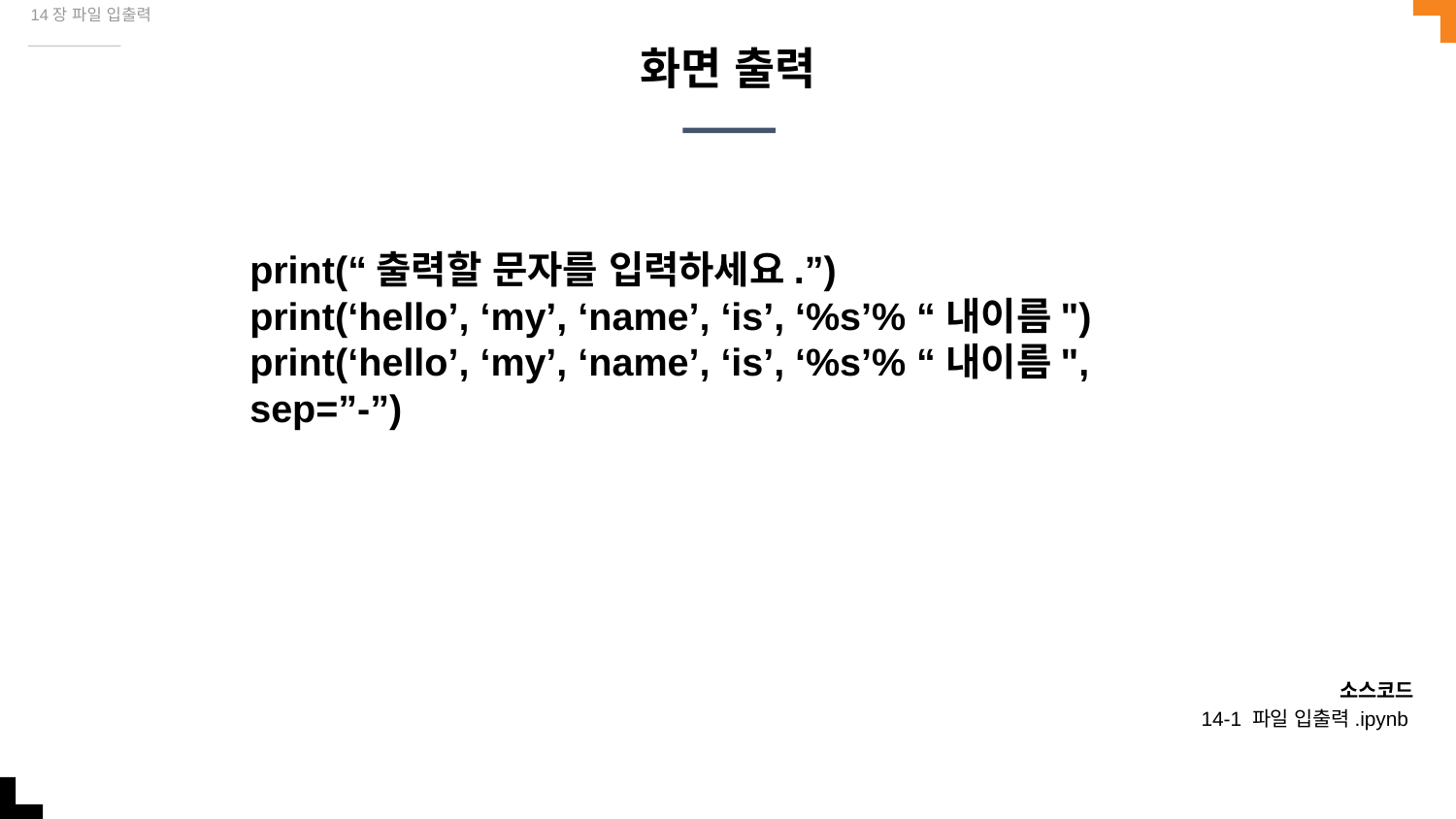

14장 파일 입출력
# 화면 출력
print(“출력할 문자를 입력하세요.”)
print(‘hello’, ‘my’, ‘name’, ‘is’, ‘%s’% “내이름")
print(‘hello’, ‘my’, ‘name’, ‘is’, ‘%s’% “내이름", sep=”-”)
소스코드
14-1 파일 입출력.ipynb